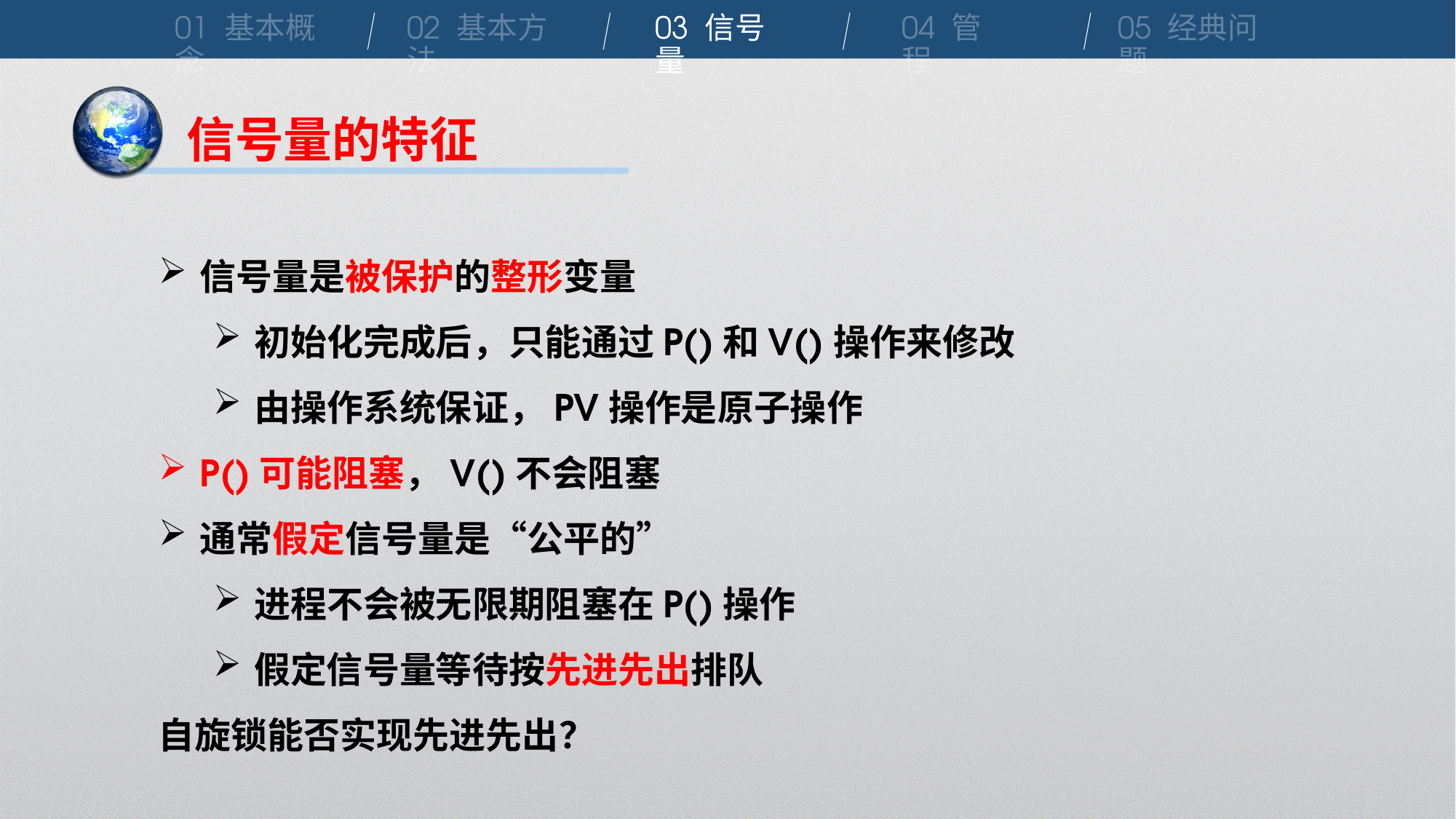

01 基本概念
02 基本方法
03 信号量
04 管程
05 经典问题
信号量的特征
信号量是被保护的整形变量
初始化完成后，只能通过P()和V()操作来修改
由操作系统保证，PV操作是原子操作
P()可能阻塞，V()不会阻塞
通常假定信号量是“公平的”
进程不会被无限期阻塞在P()操作
假定信号量等待按先进先出排队
自旋锁能否实现先进先出？